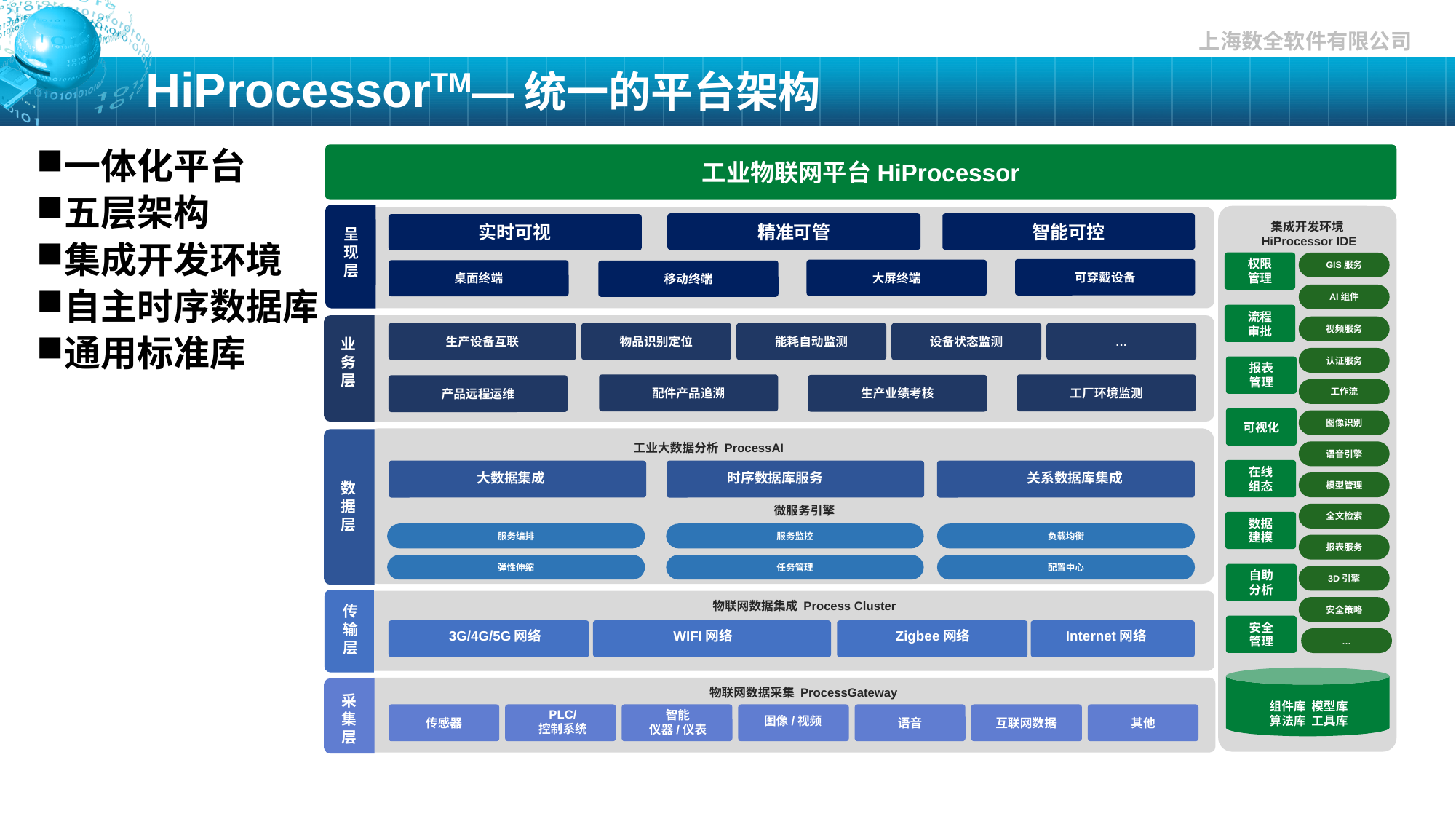

# HiProcessorTM—统一的平台架构
一体化平台
五层架构
集成开发环境
自主时序数据库
通用标准库
工业物联网平台HiProcessor
呈现层

精准可管
智能可控
实时可视
集成开发环境
 HiProcessor IDE
权限
管理
GIS服务
可穿戴设备
大屏终端
桌面终端
移动终端
AI组件
流程
审批
业务层

视频服务
生产设备互联
物品识别定位
能耗自动监测
设备状态监测
…
认证服务
报表
管理
配件产品追溯
工厂环境监测
生产业绩考核
产品远程运维
工作流
可视化
图像识别

数
据
层
工业大数据分析 ProcessAI
语音引擎
在线
组态

时序数据库服务

关系数据库集成

大数据集成
模型管理
微服务引擎
全文检索
数据
建模
服务编排
服务监控
负载均衡
报表服务
弹性伸缩
任务管理
配置中心
自助
分析
3D引擎
物联网数据集成 Process Cluster
传输层

安全策略
安全
管理

3G/4G/5G网络

WIFI网络

Zigbee网络

Internet网络
…

物联网数据采集 ProcessGateway

采集层

组件库  模型库
算法库  工具库
图像/视频

PLC/
控制系统

智能
仪器/仪表

互联网数据

传感器
语音
其他